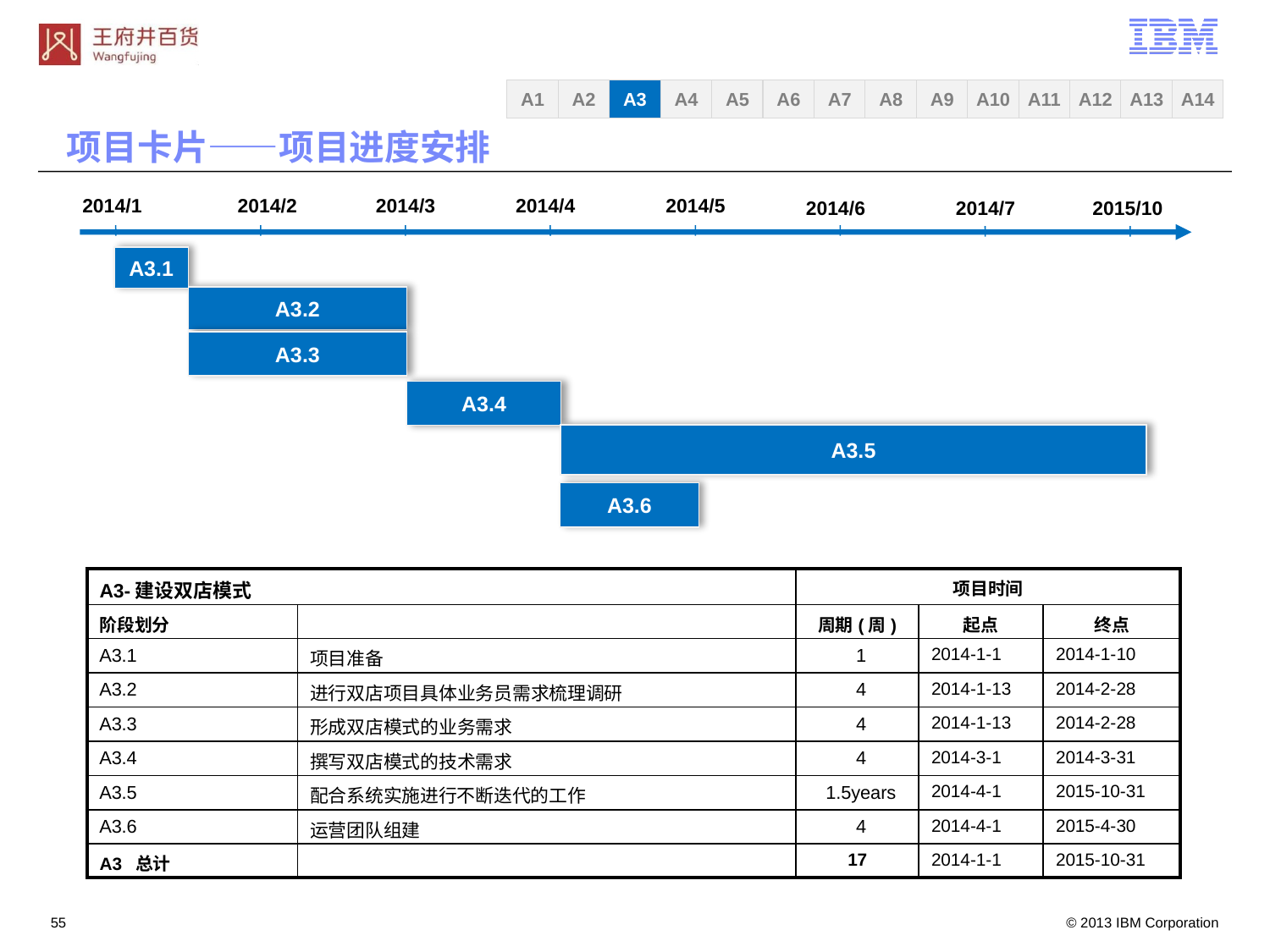

A3
A4
A5
A6
A7
A8
A9
A10
A11
A12
A13
A14
A1
A2
项目卡片——项目进度安排
2014/1
2014/2
2014/3
2014/4
2014/5
2014/6
2014/7
2015/10

A3.1
A3.2
A3.3
A3.4
A3.5
A3.6
| A3-建设双店模式 |  | 项目时间 |  |  |
| --- | --- | --- | --- | --- |
| 阶段划分 |  | 周期(周) | 起点 | 终点 |
| A3.1 | 项目准备 | 1 | 2014-1-1 | 2014-1-10 |
| A3.2 | 进行双店项目具体业务员需求梳理调研 | 4 | 2014-1-13 | 2014-2-28 |
| A3.3 | 形成双店模式的业务需求 | 4 | 2014-1-13 | 2014-2-28 |
| A3.4 | 撰写双店模式的技术需求 | 4 | 2014-3-1 | 2014-3-31 |
| A3.5 | 配合系统实施进行不断迭代的工作 | 1.5years | 2014-4-1 | 2015-10-31 |
| A3.6 | 运营团队组建 | 4 | 2014-4-1 | 2015-4-30 |
| A3 总计 |  | 17 | 2014-1-1 | 2015-10-31 |
55